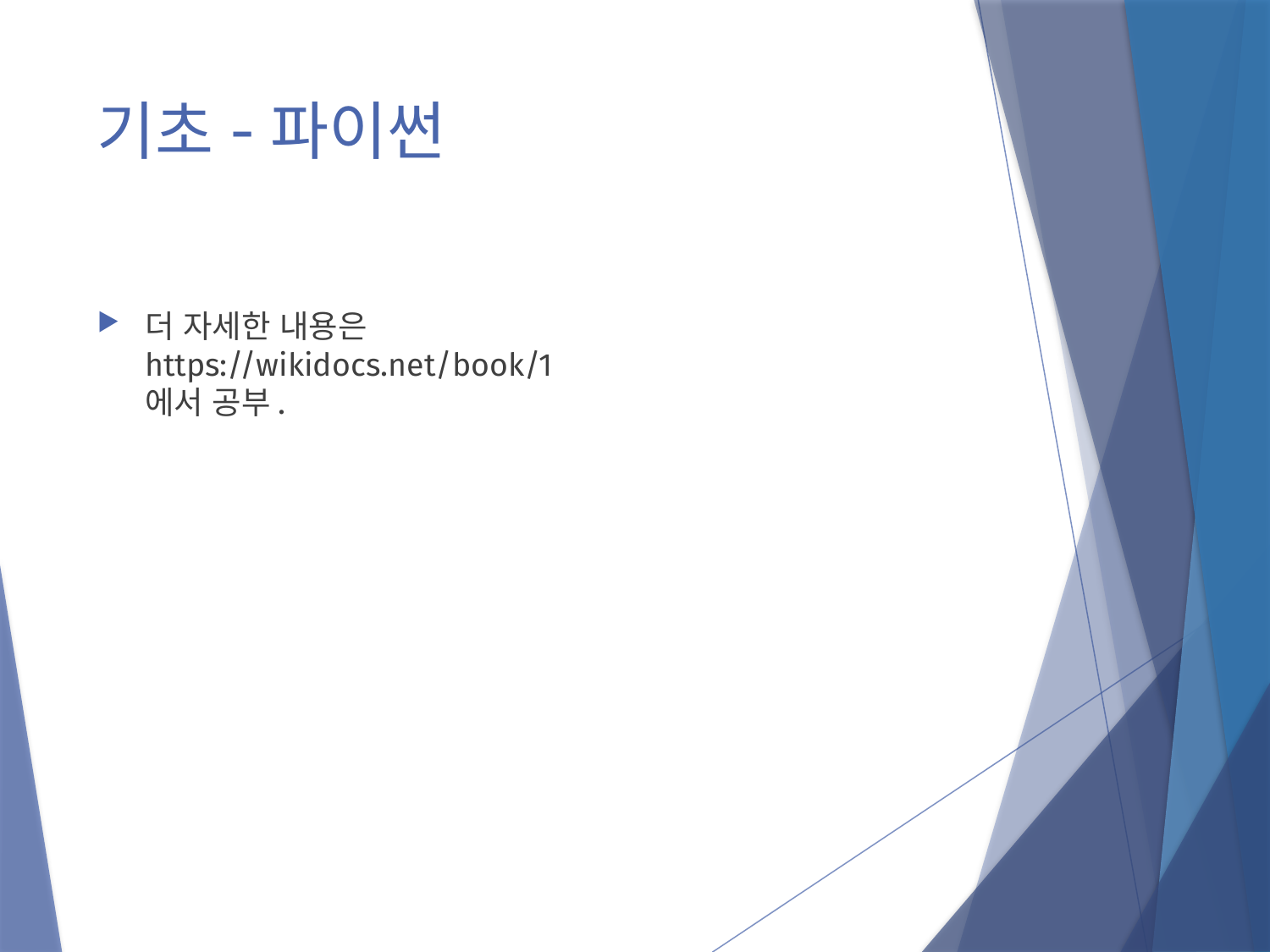

# 기초-파이썬
더 자세한 내용은
https://wikidocs.net/book/1
에서 공부.